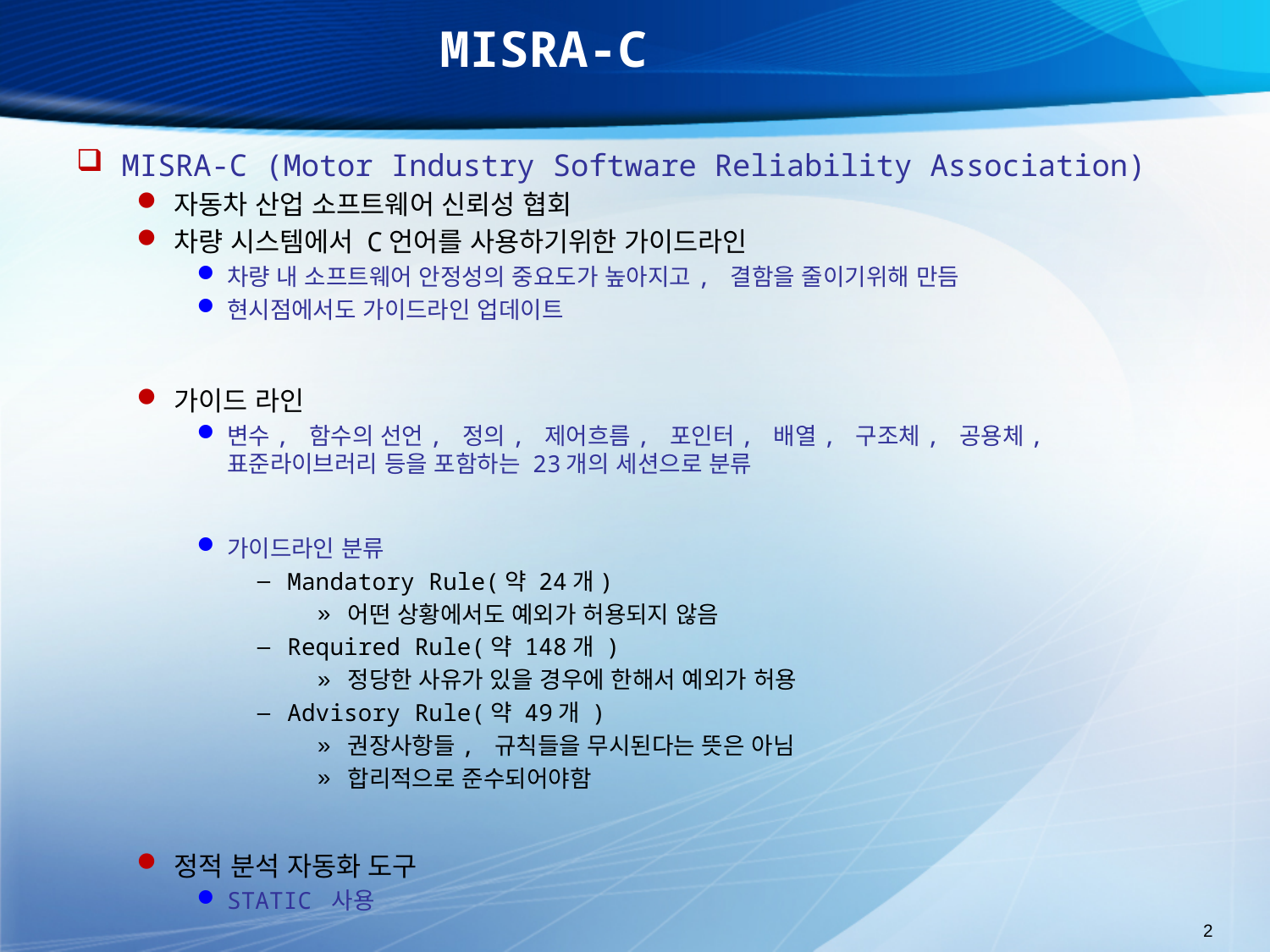

# MISRA-C
MISRA-C (Motor Industry Software Reliability Association)
자동차 산업 소프트웨어 신뢰성 협회
차량 시스템에서 C언어를 사용하기위한 가이드라인
차량 내 소프트웨어 안정성의 중요도가 높아지고, 결함을 줄이기위해 만듬
현시점에서도 가이드라인 업데이트

가이드 라인
변수, 함수의 선언, 정의, 제어흐름, 포인터, 배열, 구조체, 공용체, 표준라이브러리 등을 포함하는 23개의 세션으로 분류

가이드라인 분류
Mandatory Rule(약 24개)
어떤 상황에서도 예외가 허용되지 않음
Required Rule(약 148개 )
정당한 사유가 있을 경우에 한해서 예외가 허용
Advisory Rule(약 49개 )
권장사항들, 규칙들을 무시된다는 뜻은 아님
합리적으로 준수되어야함

정적 분석 자동화 도구
STATIC 사용